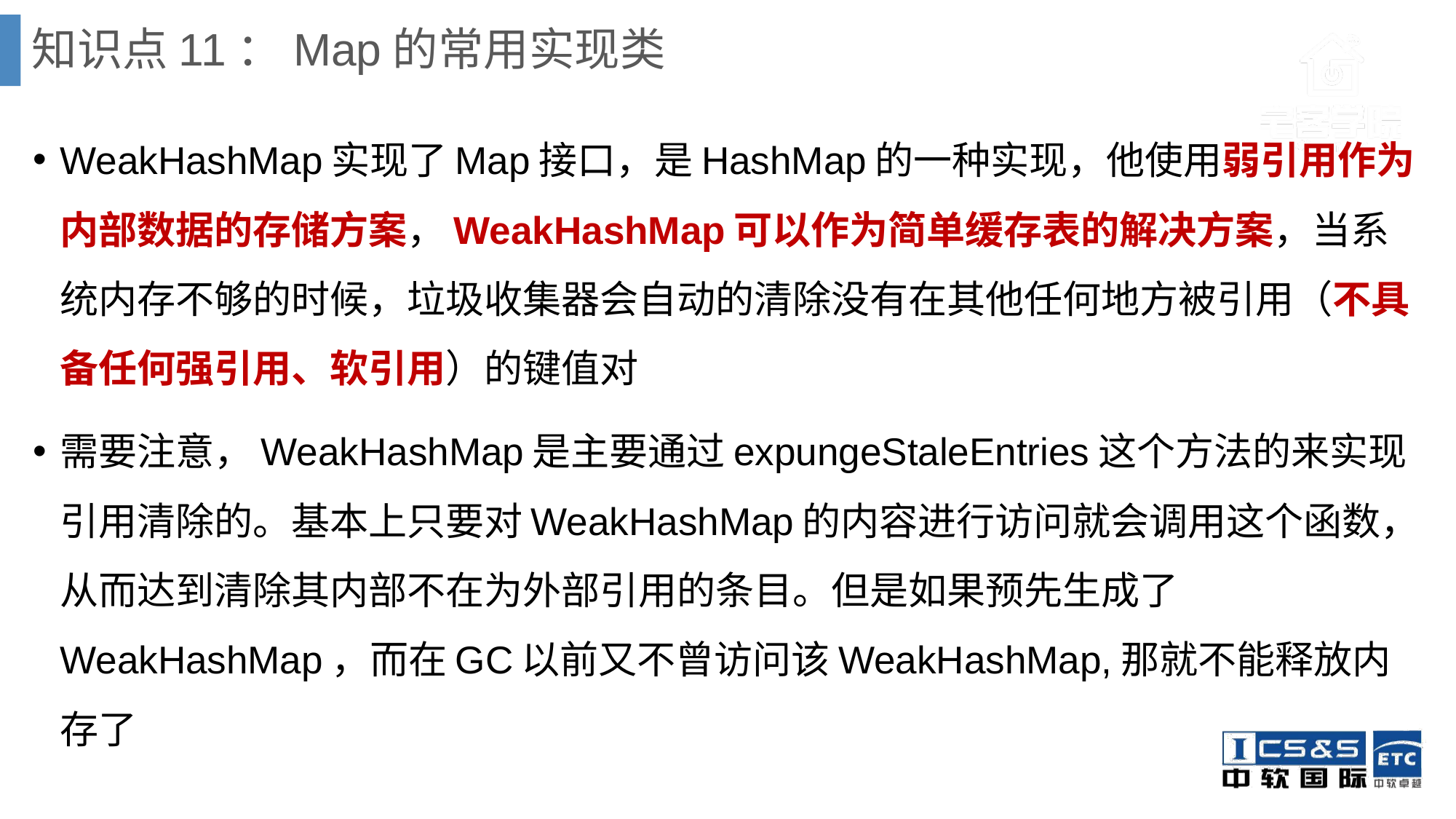

# 知识点11：Map的常用实现类
WeakHashMap实现了Map接口，是HashMap的一种实现，他使用弱引用作为内部数据的存储方案，WeakHashMap可以作为简单缓存表的解决方案，当系统内存不够的时候，垃圾收集器会自动的清除没有在其他任何地方被引用（不具备任何强引用、软引用）的键值对
需要注意，WeakHashMap是主要通过expungeStaleEntries这个方法的来实现引用清除的。基本上只要对WeakHashMap的内容进行访问就会调用这个函数，从而达到清除其内部不在为外部引用的条目。但是如果预先生成了WeakHashMap，而在GC以前又不曾访问该WeakHashMap,那就不能释放内存了